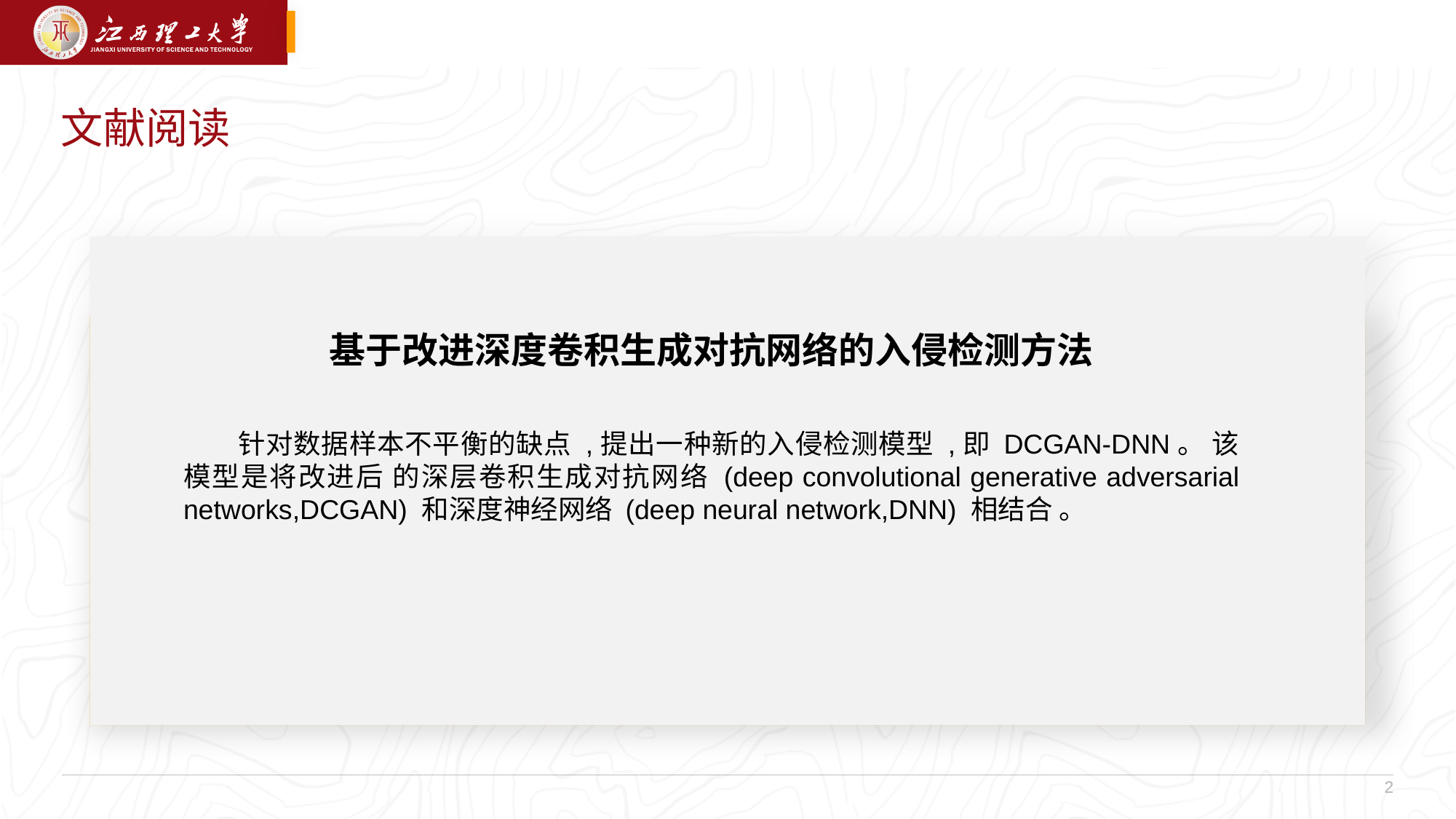

文献阅读

基于改进深度卷积生成对抗网络的入侵检测方法
针对数据样本不平衡的缺点 ,提出一种新的入侵检测模型 ,即 DCGAN-DNN。 该模型是将改进后 的深层卷积生成对抗网络 (deep convolutional generative adversarial networks,DCGAN) 和深度神经网络 (deep neural network,DNN) 相结合 。
   2